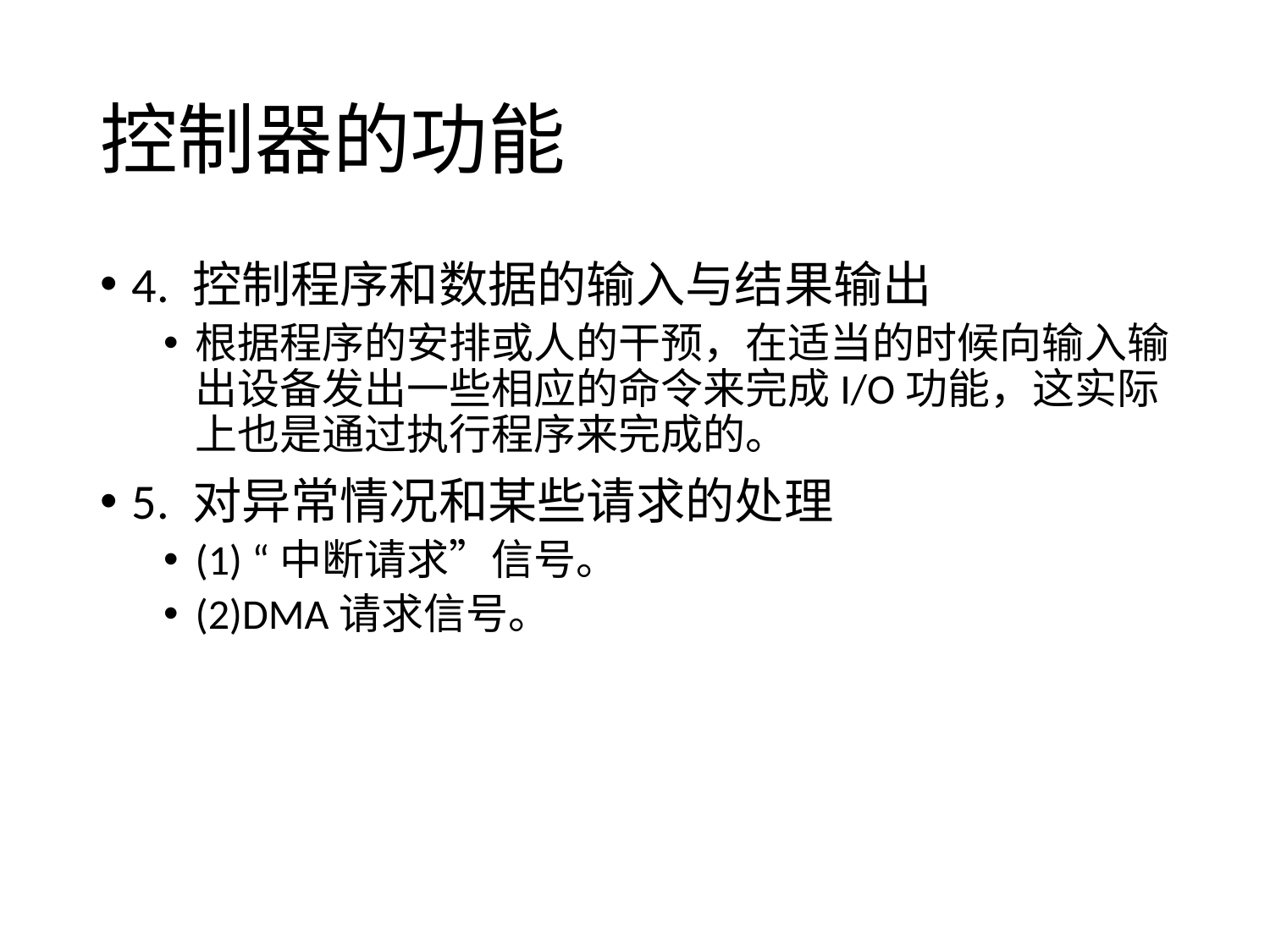

# 控制器的功能
4. 控制程序和数据的输入与结果输出
根据程序的安排或人的干预，在适当的时候向输入输出设备发出一些相应的命令来完成I/O功能，这实际上也是通过执行程序来完成的。
5. 对异常情况和某些请求的处理
(1) “中断请求”信号。
(2)DMA请求信号。